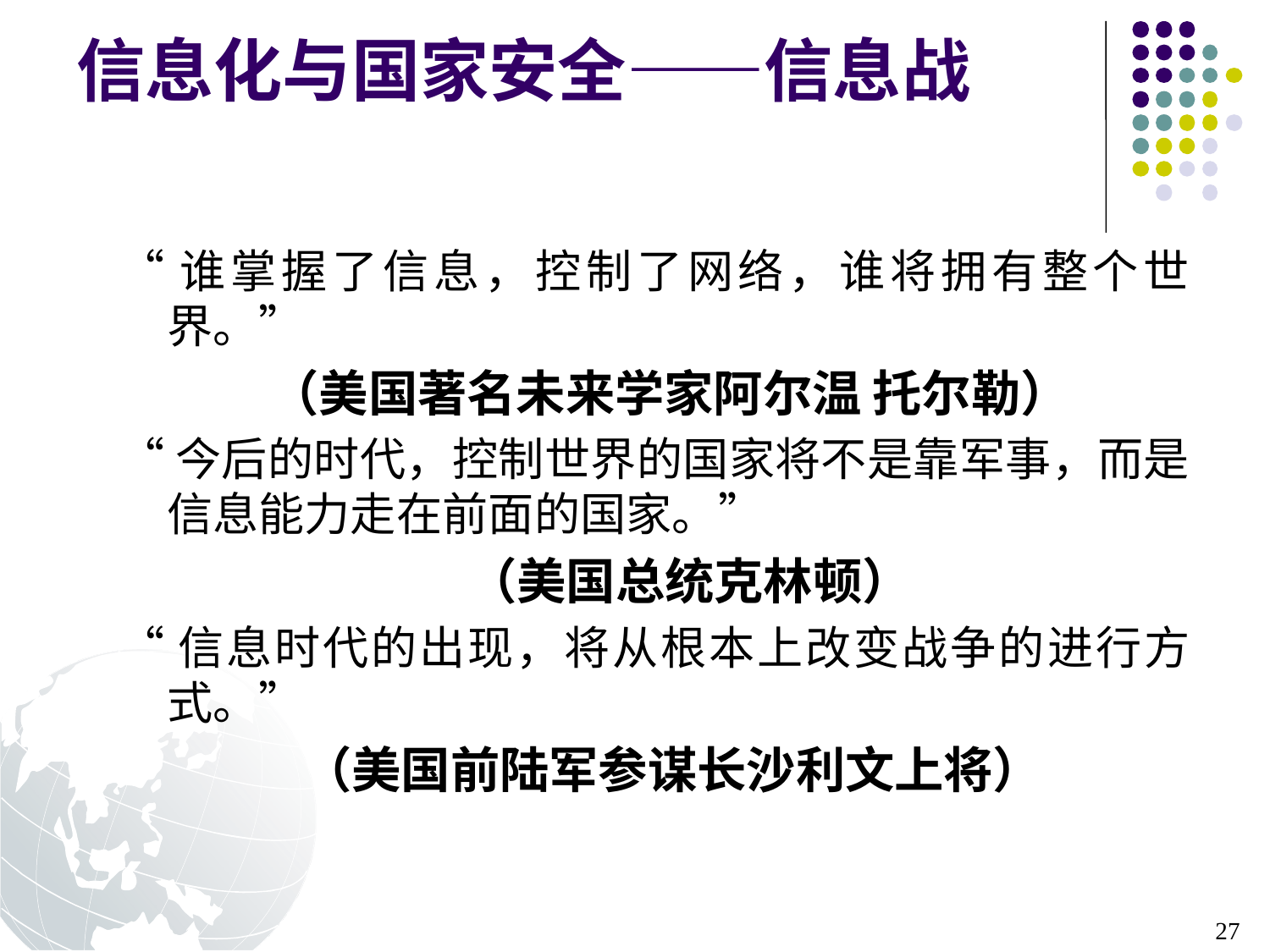

# 信息化与国家安全——信息战
“谁掌握了信息，控制了网络，谁将拥有整个世界。”
                 （美国著名未来学家阿尔温 托尔勒）
“今后的时代，控制世界的国家将不是靠军事，而是信息能力走在前面的国家。”
                                   （美国总统克林顿）
“信息时代的出现，将从根本上改变战争的进行方式。”
                    （美国前陆军参谋长沙利文上将）